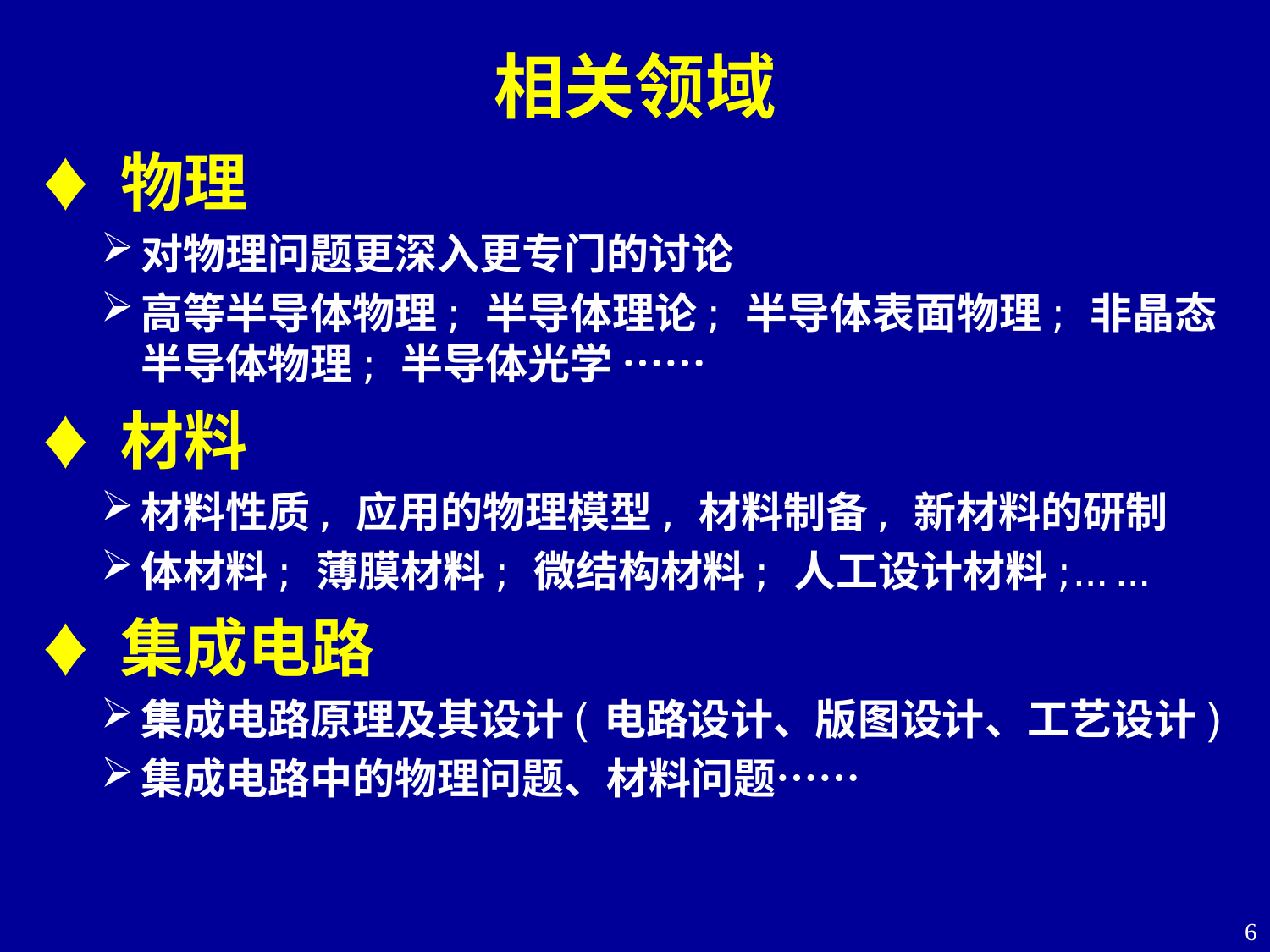

相关领域
♦ 物理
对物理问题更深入更专门的讨论
高等半导体物理; 半导体理论; 半导体表面物理; 非晶态半导体物理; 半导体光学 ……
♦ 材料
材料性质, 应用的物理模型, 材料制备, 新材料的研制
体材料; 薄膜材料; 微结构材料; 人工设计材料;……
♦ 集成电路
集成电路原理及其设计(电路设计、版图设计、工艺设计)
集成电路中的物理问题、材料问题……

6